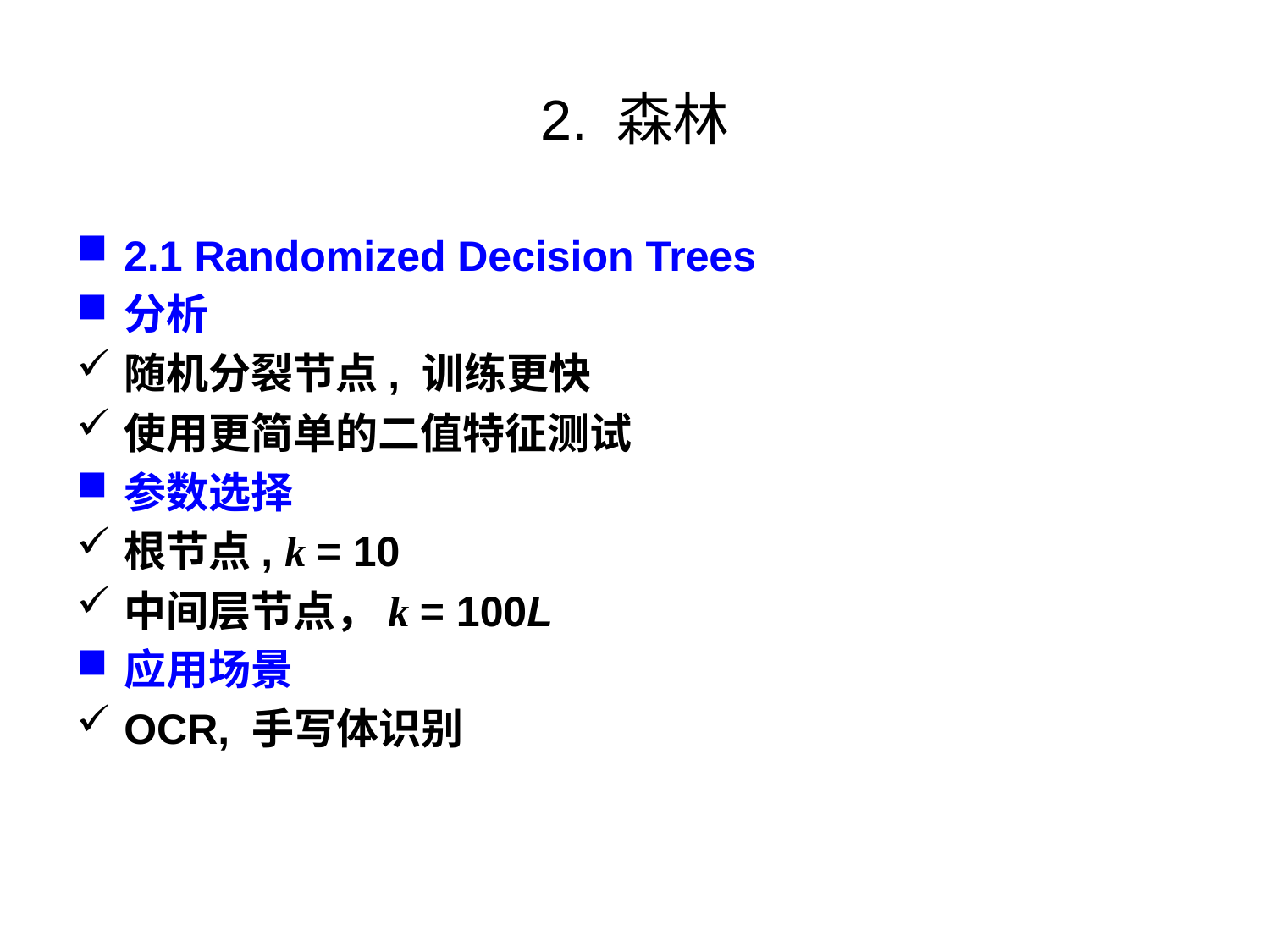

# 2. 森林
2.1 Randomized Decision Trees
分析
随机分裂节点, 训练更快
使用更简单的二值特征测试
参数选择
根节点, k = 10
中间层节点，k = 100L
应用场景
OCR, 手写体识别